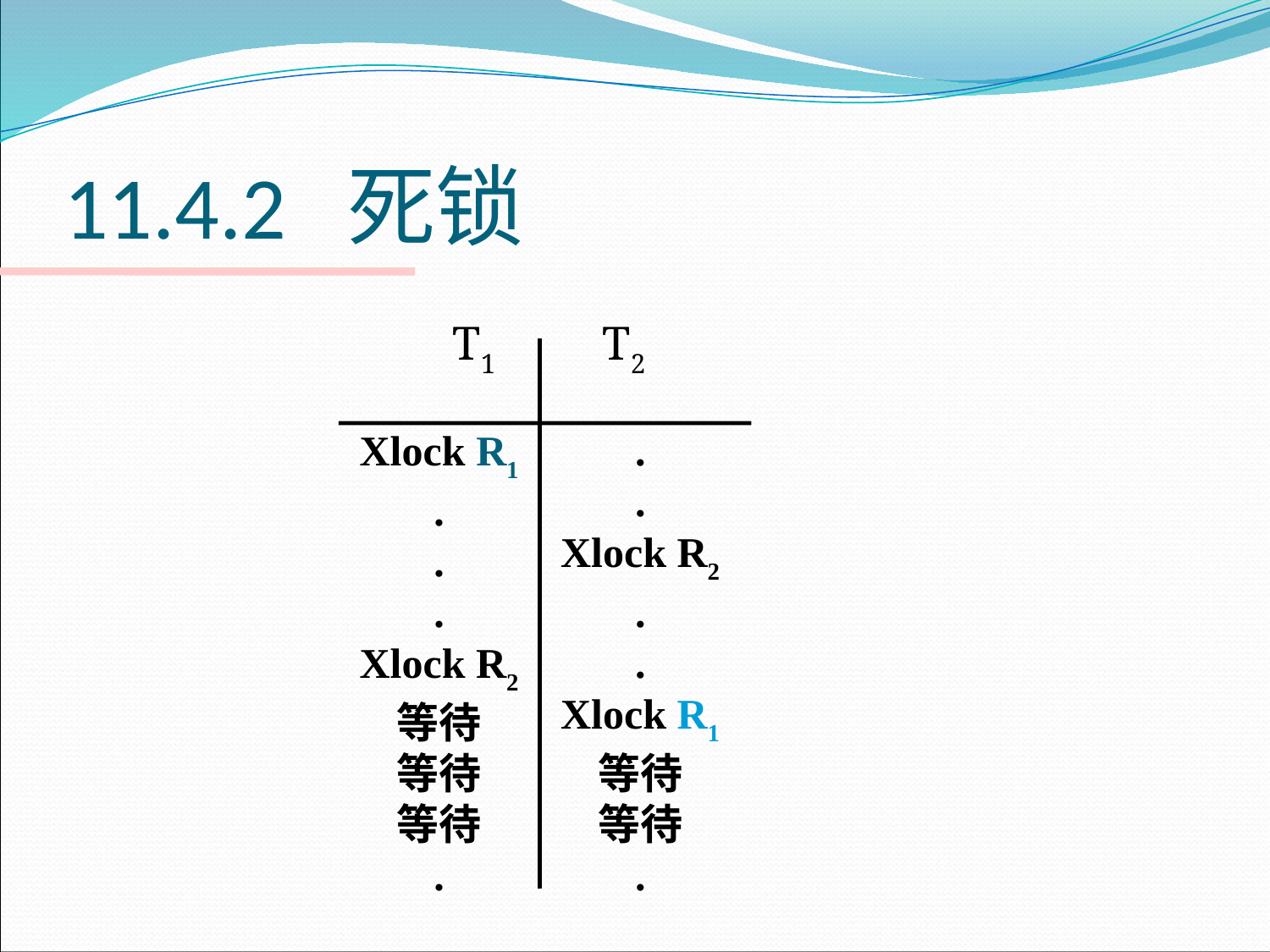

# 11.4.2  死锁

			T1         T2

Xlock R1
.
.
.
Xlock R2
等待
等待
等待
.
.
.
Xlock R2
.
.
Xlock R1
等待
等待
.
1021